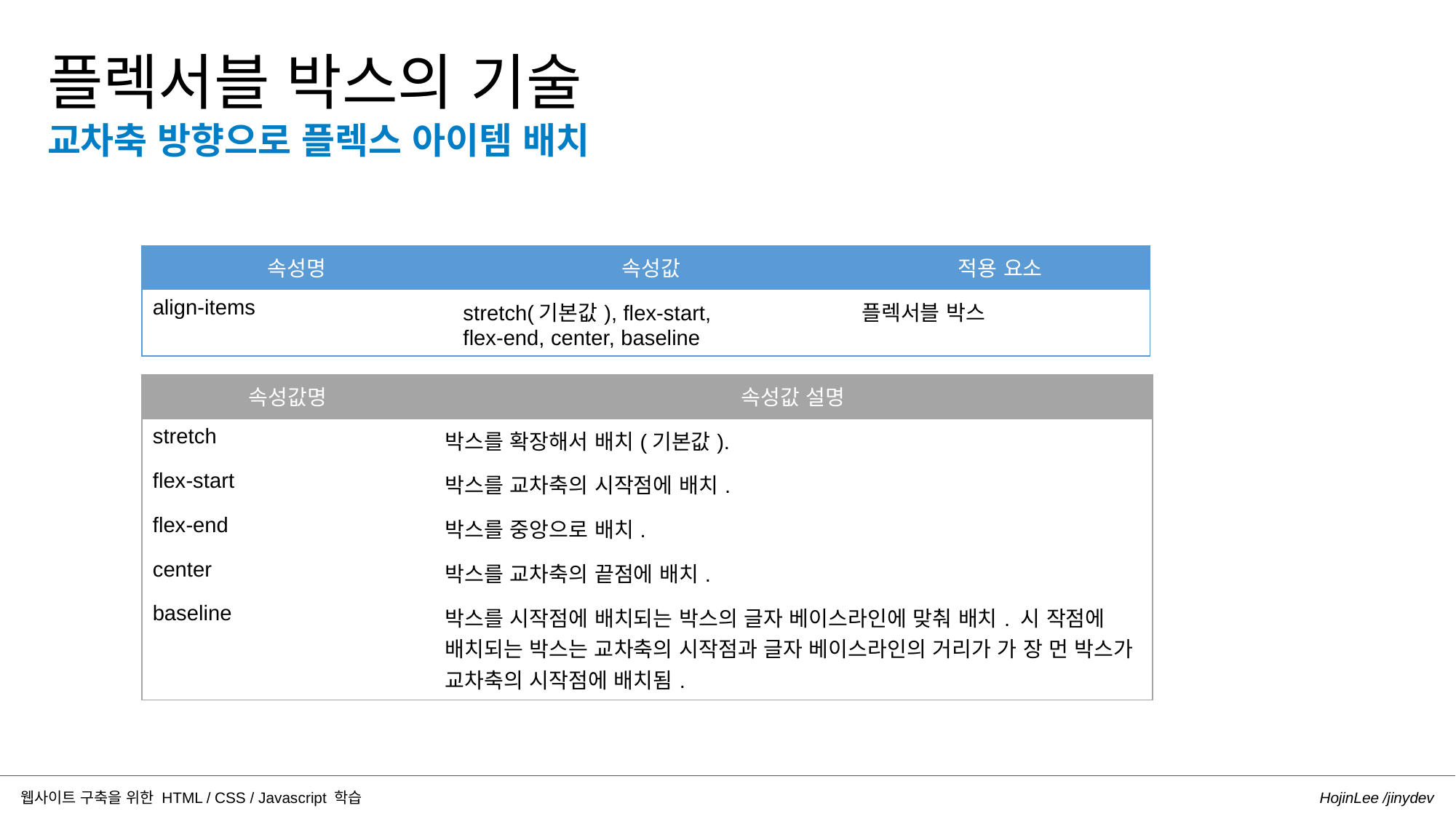

플렉서블 박스의 기술
교차축 방향으로 플렉스 아이템 배치
| 속성명 | 속성값 | 적용 요소 |
| --- | --- | --- |
| align-items | stretch(기본값), flex-start, flex-end, center, baseline | 플렉서블 박스 |
| 속성값명 | 속성값 설명 |
| --- | --- |
| stretch | 박스를 확장해서 배치(기본값). |
| flex-start | 박스를 교차축의 시작점에 배치. |
| flex-end | 박스를 중앙으로 배치. |
| center | 박스를 교차축의 끝점에 배치. |
| baseline | 박스를 시작점에 배치되는 박스의 글자 베이스라인에 맞춰 배치. 시 작점에 배치되는 박스는 교차축의 시작점과 글자 베이스라인의 거리가 가 장 먼 박스가 교차축의 시작점에 배치됨. |
HojinLee /jinydev
웹사이트 구축을 위한 HTML / CSS / Javascript 학습